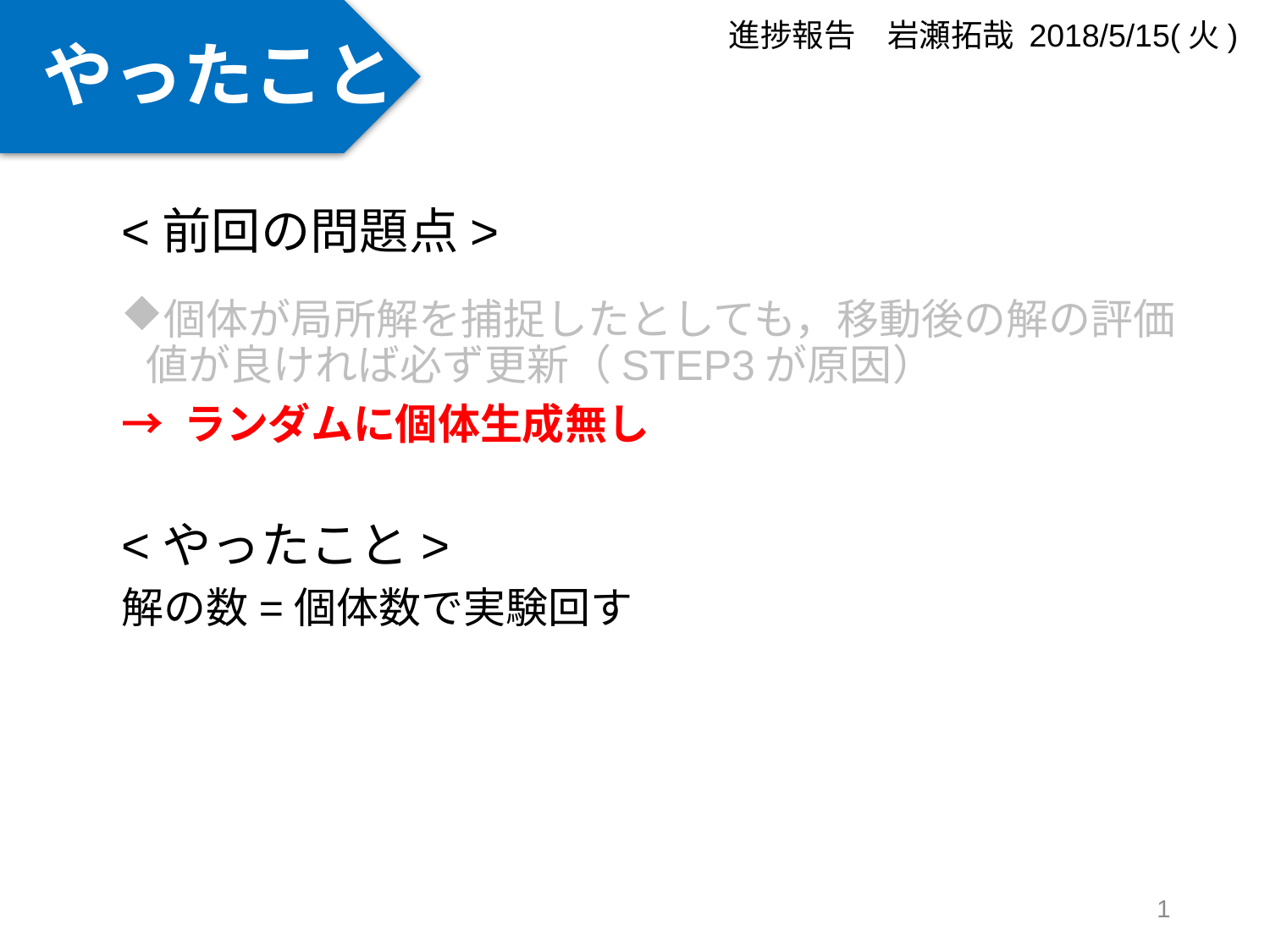

やったこと
進捗報告　岩瀬拓哉 2018/5/15(火)
#
<前回の問題点>
個体が局所解を捕捉したとしても，移動後の解の評価値が良ければ必ず更新（STEP3が原因）
→ ランダムに個体生成無し

<やったこと>
解の数=個体数で実験回す

1